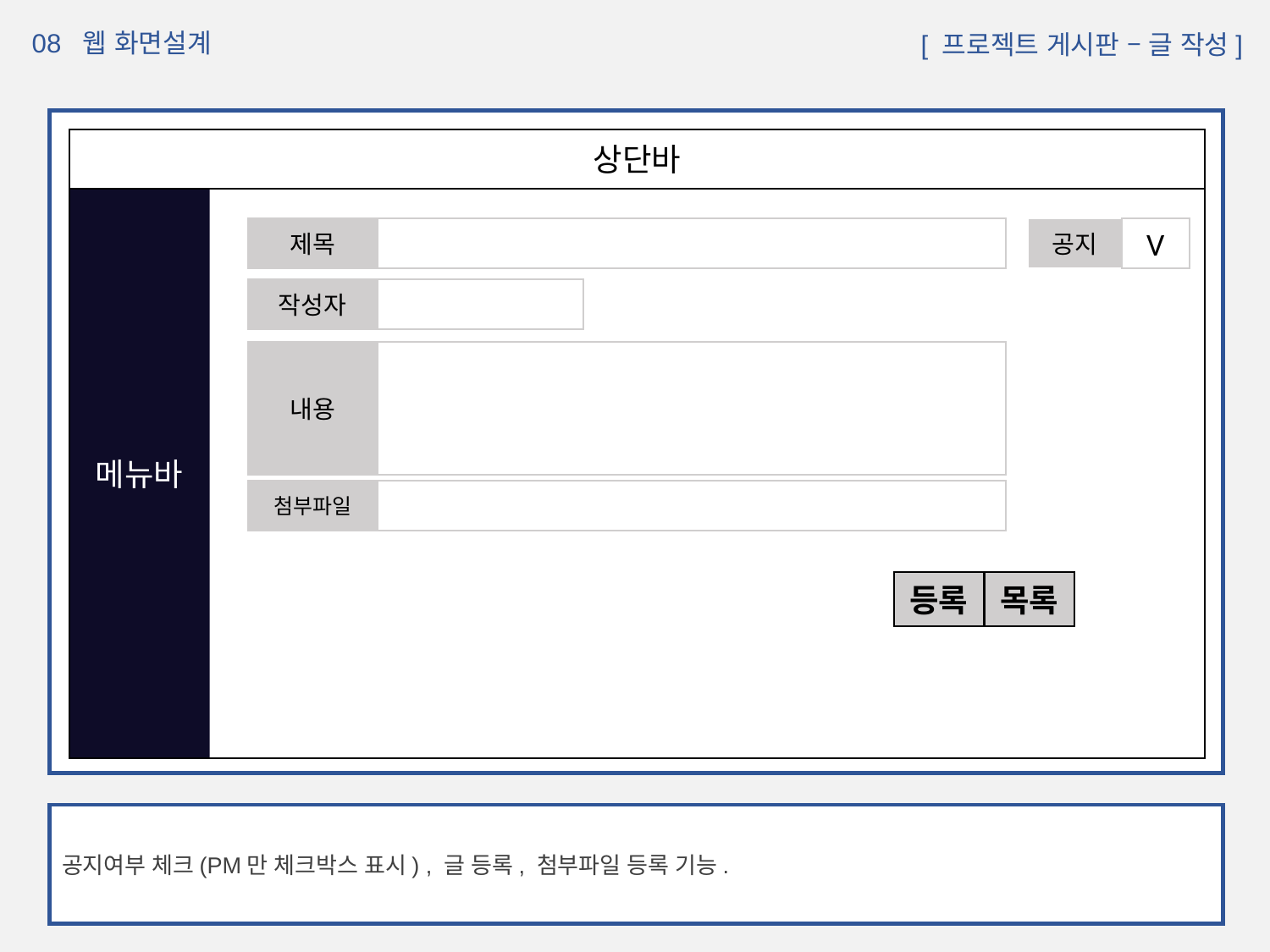

08  웹 화면설계
 [ 프로젝트 게시판 – 글 작성]
화면설계 화면
상단바

메뉴바
공지
제목

V
작성자

내용

첨부파일

등록
목록
공지여부 체크(PM만 체크박스 표시) , 글 등록, 첨부파일 등록 기능.